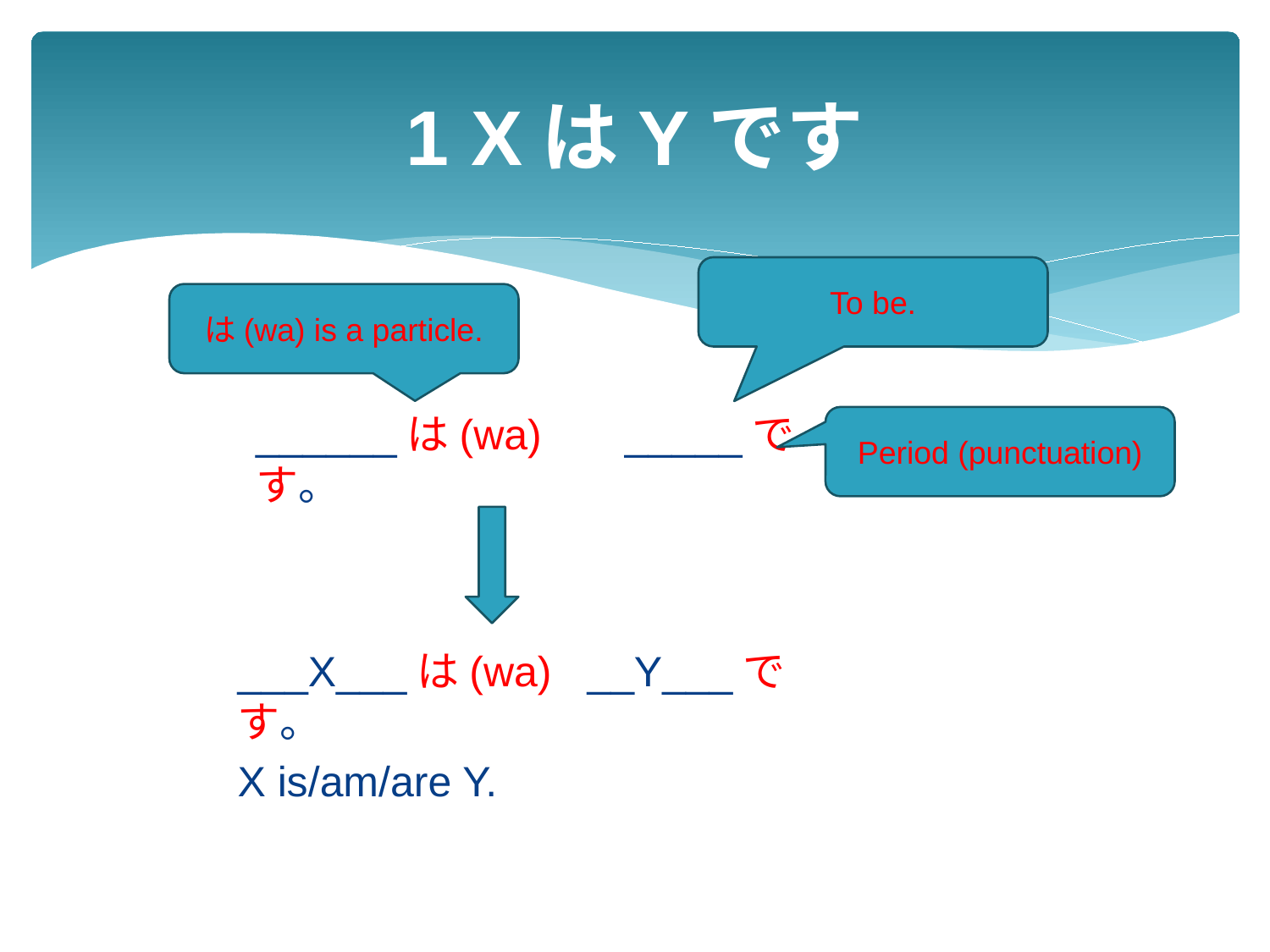

# 1 XはYです
To be.
は(wa) is a particle.
______は(wa)       _____です。
Period (punctuation)

___X___は(wa)   __Y___です。
X is/am/are Y.